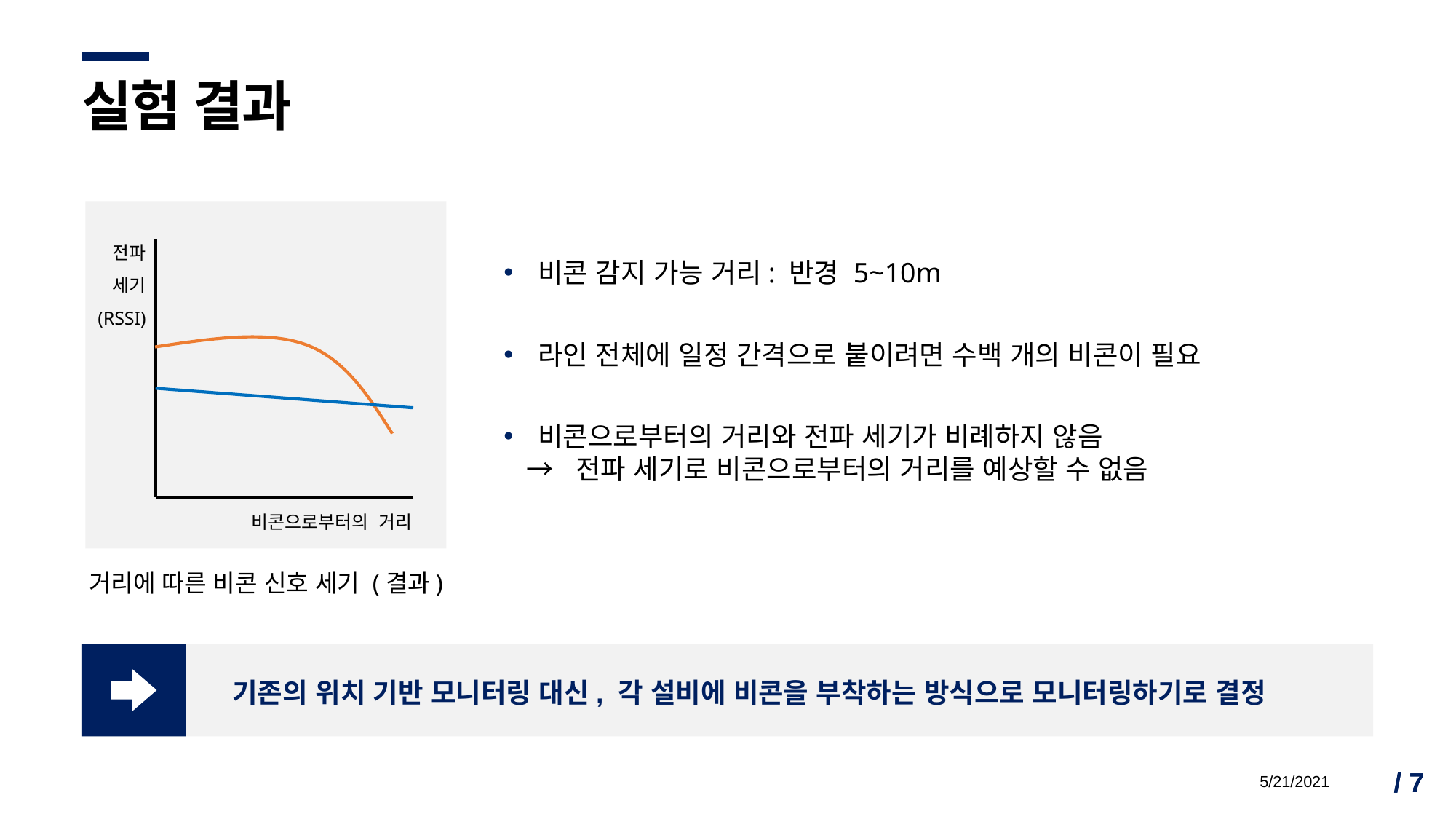

# 실험 결과

전파
세기
(RSSI)
비콘으로부터의  거리
거리에 따른 비콘 신호 세기 (결과)

비콘 감지 가능 거리: 반경 5~10m
라인 전체에 일정 간격으로 붙이려면 수백 개의 비콘이 필요
비콘으로부터의 거리와 전파 세기가 비례하지 않음
→  전파 세기로 비콘으로부터의 거리를 예상할 수 없음

기존의 위치 기반 모니터링 대신, 각 설비에 비콘을 부착하는 방식으로 모니터링하기로 결정
5/21/2021
/ 7
/ 7